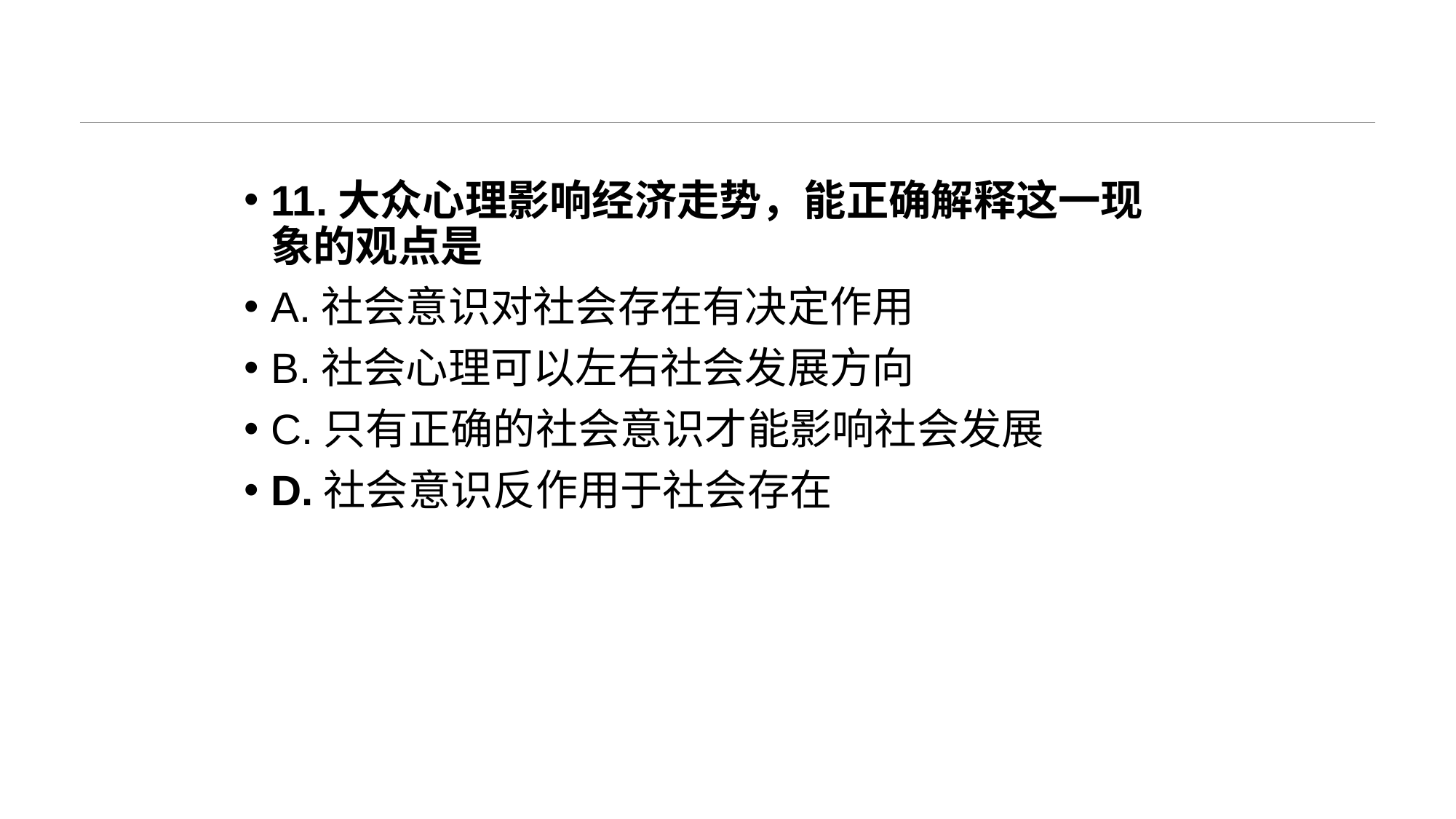

#
11.大众心理影响经济走势，能正确解释这一现象的观点是
A.社会意识对社会存在有决定作用
B.社会心理可以左右社会发展方向
C.只有正确的社会意识才能影响社会发展
D.社会意识反作用于社会存在